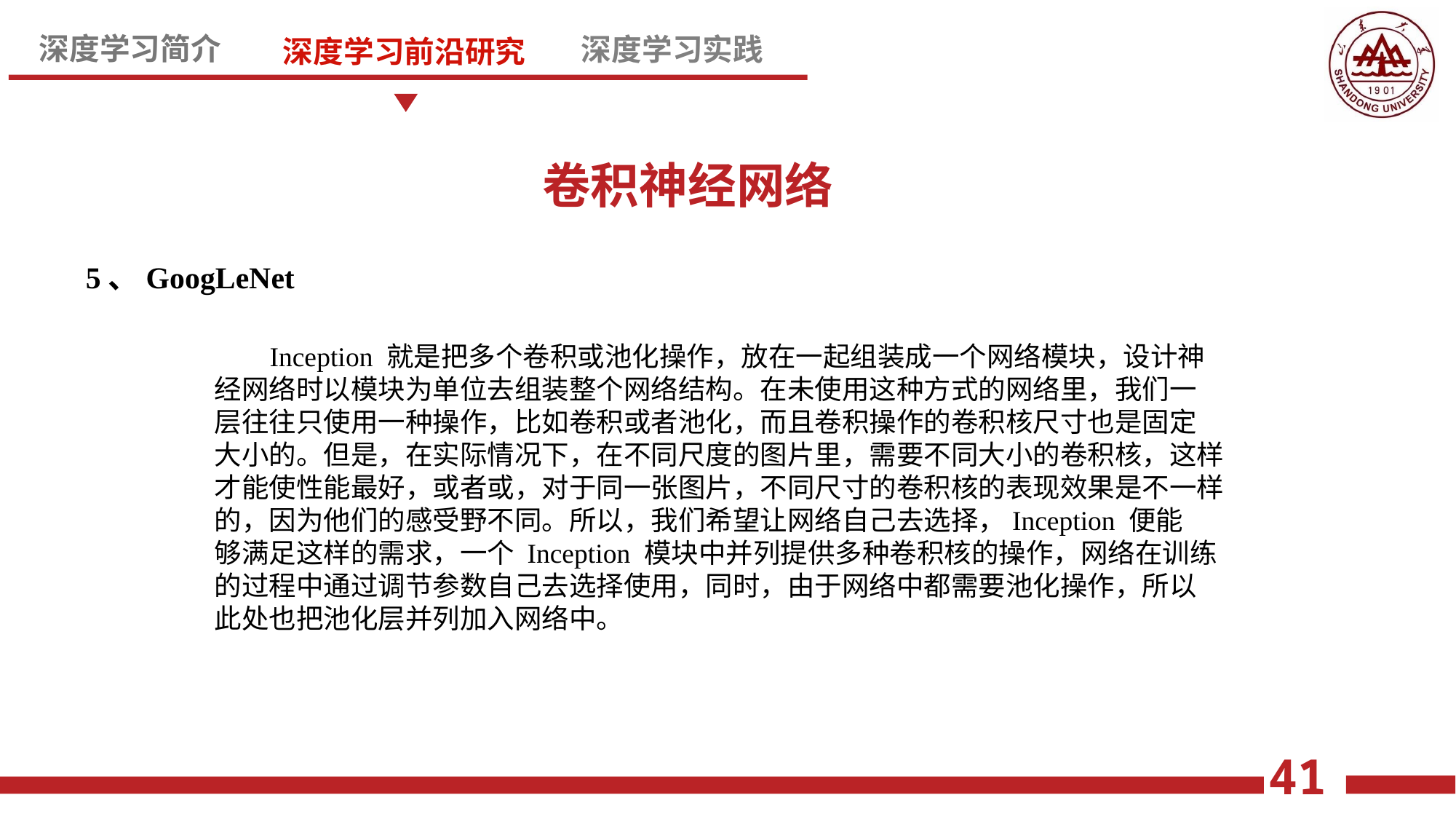

卷积神经网络
5、GoogLeNet
        Inception 就是把多个卷积或池化操作，放在一起组装成一个网络模块，设计神
经网络时以模块为单位去组装整个网络结构。在未使用这种方式的网络里，我们一
层往往只使用一种操作，比如卷积或者池化，而且卷积操作的卷积核尺寸也是固定
大小的。但是，在实际情况下，在不同尺度的图片里，需要不同大小的卷积核，这样
才能使性能最好，或者或，对于同一张图片，不同尺寸的卷积核的表现效果是不一样的，因为他们的感受野不同。所以，我们希望让网络自己去选择，Inception 便能
够满足这样的需求，一个 Inception 模块中并列提供多种卷积核的操作，网络在训练
的过程中通过调节参数自己去选择使用，同时，由于网络中都需要池化操作，所以
此处也把池化层并列加入网络中。